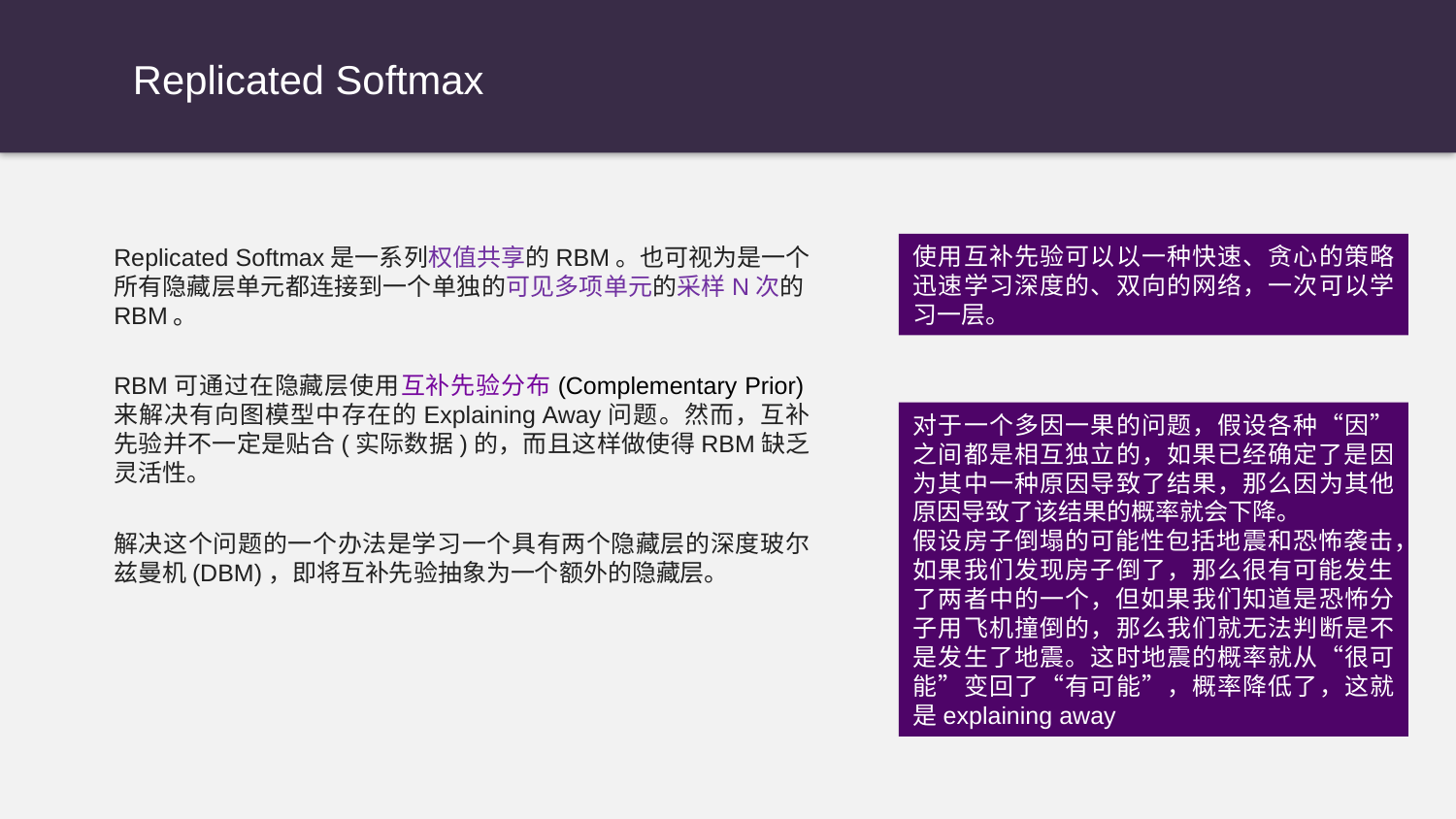

Replicated Softmax
使用互补先验可以以一种快速、贪心的策略迅速学习深度的、双向的网络，一次可以学习一层。
Replicated Softmax是一系列权值共享的RBM。也可视为是一个所有隐藏层单元都连接到一个单独的可见多项单元的采样N次的RBM。
RBM可通过在隐藏层使用互补先验分布(Complementary Prior)来解决有向图模型中存在的Explaining Away问题。然而，互补先验并不一定是贴合(实际数据)的，而且这样做使得RBM缺乏灵活性。
对于一个多因一果的问题，假设各种“因”之间都是相互独立的，如果已经确定了是因为其中一种原因导致了结果，那么因为其他原因导致了该结果的概率就会下降。
假设房子倒塌的可能性包括地震和恐怖袭击，如果我们发现房子倒了，那么很有可能发生了两者中的一个，但如果我们知道是恐怖分子用飞机撞倒的，那么我们就无法判断是不是发生了地震。这时地震的概率就从“很可能”变回了“有可能”，概率降低了，这就是explaining away
解决这个问题的一个办法是学习一个具有两个隐藏层的深度玻尔兹曼机(DBM)，即将互补先验抽象为一个额外的隐藏层。